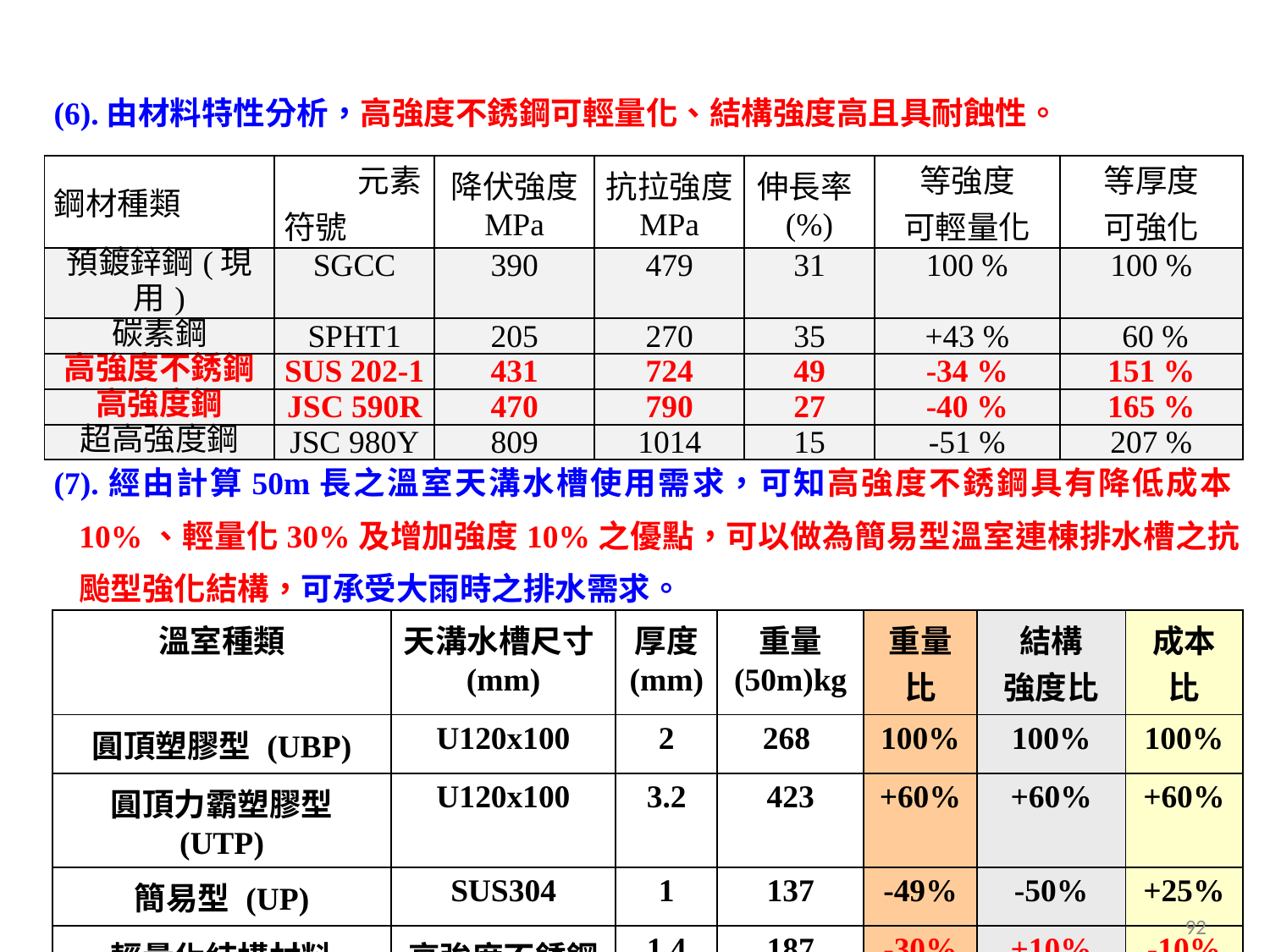

(6).由材料特性分析，高強度不銹鋼可輕量化、結構強度高且具耐蝕性。

(7).經由計算50m長之溫室天溝水槽使用需求，可知高強度不銹鋼具有降低成本10%、輕量化30%及增加強度10%之優點，可以做為簡易型溫室連棟排水槽之抗颱型強化結構，可承受大雨時之排水需求。
| 鋼材種類 | 元素 符號 | 降伏強度 MPa | 抗拉強度 MPa | 伸長率(%) | 等強度 可輕量化 | 等厚度 可強化 |
| --- | --- | --- | --- | --- | --- | --- |
| 預鍍鋅鋼(現用) | SGCC | 390 | 479 | 31 | 100 % | 100 % |
| 碳素鋼 | SPHT1 | 205 | 270 | 35 | +43 % | 60 % |
| 高強度不銹鋼 | SUS 202-1 | 431 | 724 | 49 | -34 % | 151 % |
| 高強度鋼 | JSC 590R | 470 | 790 | 27 | -40 % | 165 % |
| 超高強度鋼 | JSC 980Y | 809 | 1014 | 15 | -51 % | 207 % |
| 溫室種類 | 天溝水槽尺寸(mm) | 厚度 (mm) | 重量 (50m)kg | 重量比 | 結構 強度比 | 成本比 |
| --- | --- | --- | --- | --- | --- | --- |
| 圓頂塑膠型 (UBP) | U120x100 | 2 | 268 | 100% | 100% | 100% |
| 圓頂力霸塑膠型 (UTP) | U120x100 | 3.2 | 423 | +60% | +60% | +60% |
| 簡易型 (UP) | SUS304 | 1 | 137 | -49% | -50% | +25% |
| 輕量化結構材料 | 高強度不銹鋼 | 1.4 | 187 | -30% | +10% | -10% |
92